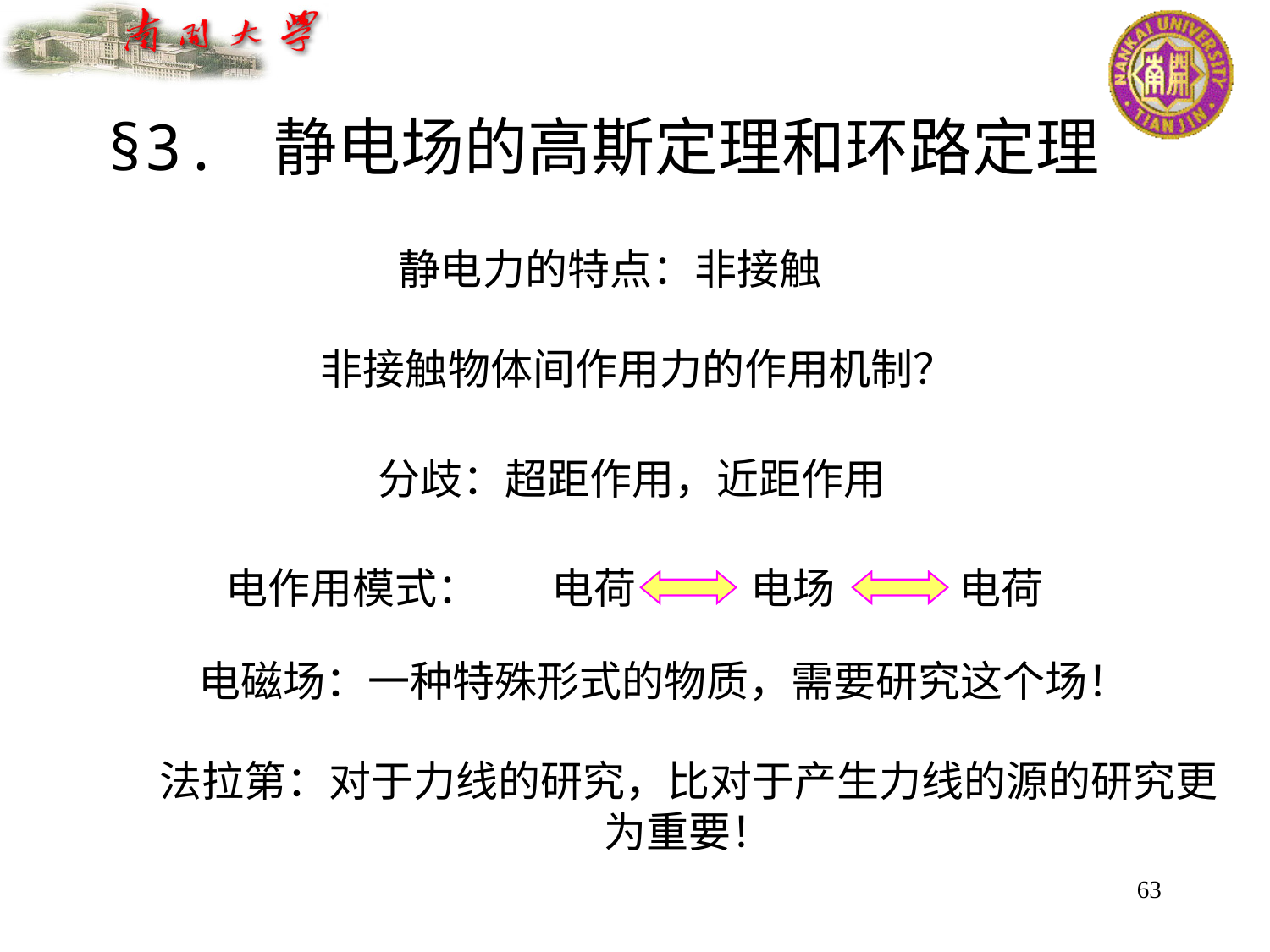

§3. 静电场的高斯定理和环路定理
静电力的特点：非接触
非接触物体间作用力的作用机制？
分歧：超距作用，近距作用
电荷            电场             电荷

电作用模式：
电磁场：一种特殊形式的物质，需要研究这个场！
法拉第：对于力线的研究，比对于产生力线的源的研究更为重要！
63